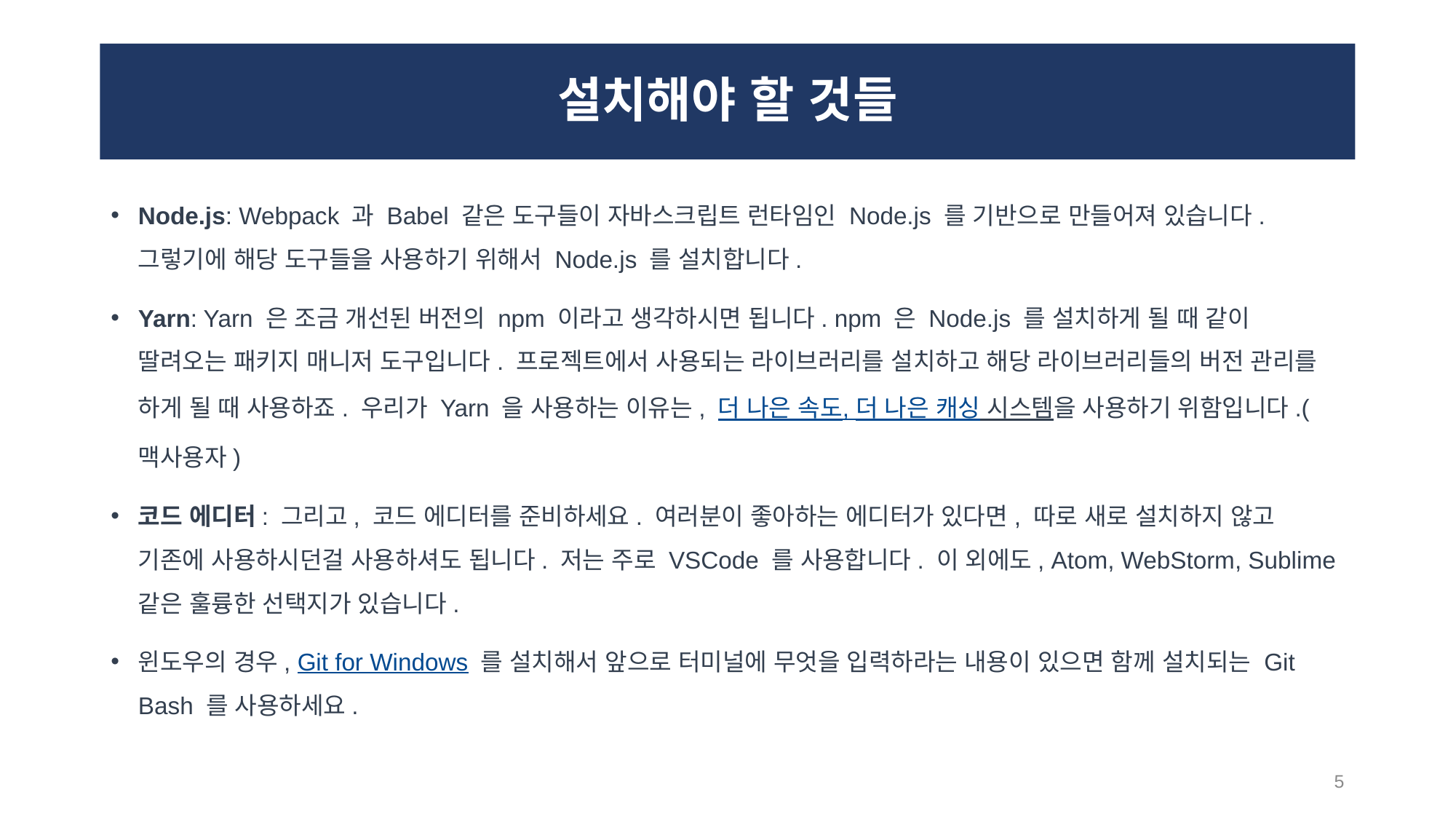

# 설치해야 할 것들
Node.js: Webpack 과 Babel 같은 도구들이 자바스크립트 런타임인 Node.js 를 기반으로 만들어져 있습니다. 그렇기에 해당 도구들을 사용하기 위해서 Node.js 를 설치합니다.
Yarn: Yarn 은 조금 개선된 버전의 npm 이라고 생각하시면 됩니다. npm 은 Node.js 를 설치하게 될 때 같이 딸려오는 패키지 매니저 도구입니다. 프로젝트에서 사용되는 라이브러리를 설치하고 해당 라이브러리들의 버전 관리를 하게 될 때 사용하죠. 우리가 Yarn 을 사용하는 이유는, 더 나은 속도, 더 나은 캐싱 시스템을 사용하기 위함입니다.(맥사용자)
코드 에디터: 그리고, 코드 에디터를 준비하세요. 여러분이 좋아하는 에디터가 있다면, 따로 새로 설치하지 않고 기존에 사용하시던걸 사용하셔도 됩니다. 저는 주로 VSCode 를 사용합니다. 이 외에도, Atom, WebStorm, Sublime 같은 훌륭한 선택지가 있습니다.
윈도우의 경우, Git for Windows 를 설치해서 앞으로 터미널에 무엇을 입력하라는 내용이 있으면 함께 설치되는 Git Bash 를 사용하세요.

5